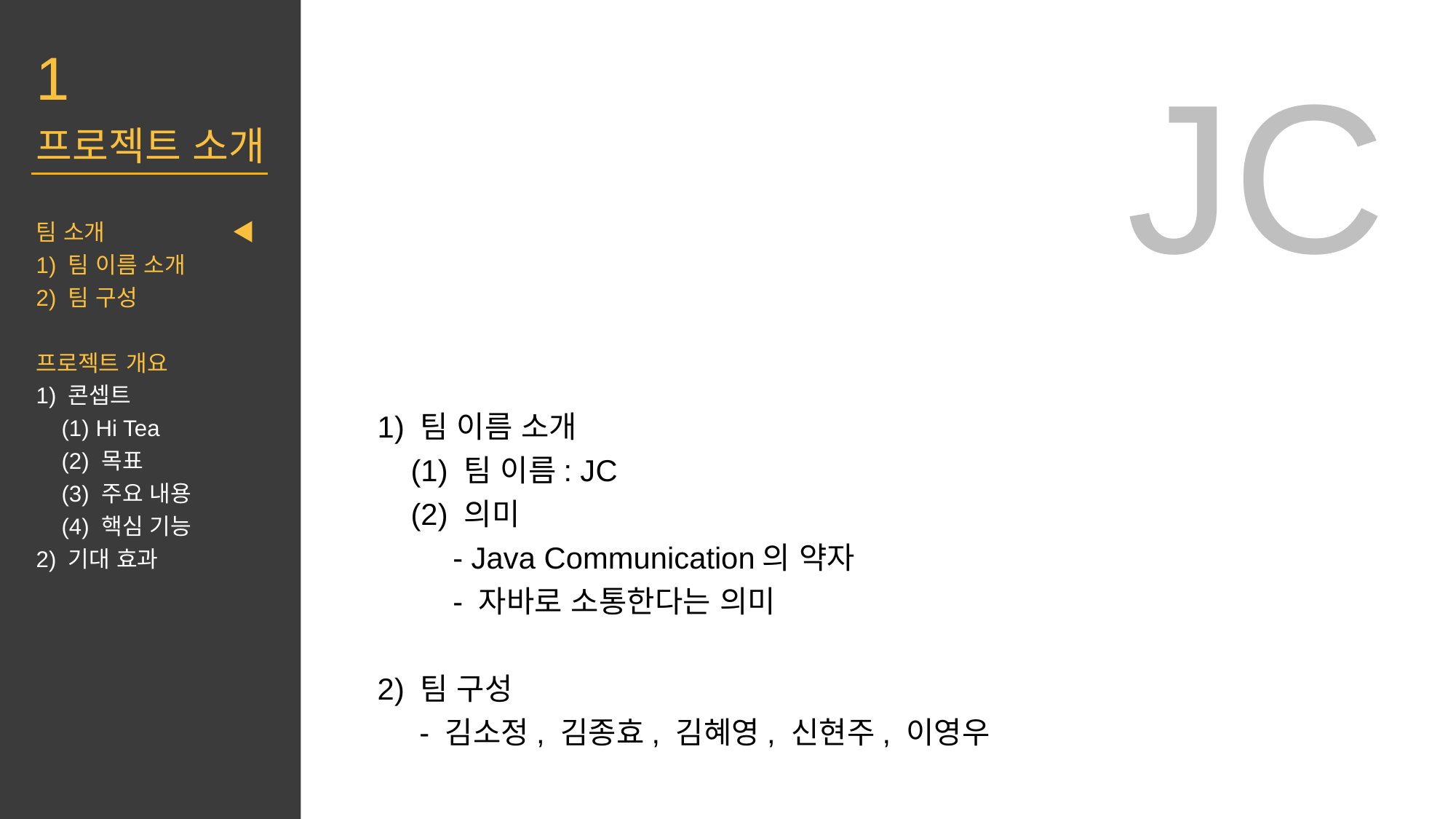

1
프로젝트 소개

팀 소개                    ◀
1) 팀 이름 소개
2) 팀 구성

프로젝트 개요
1) 콘셉트
    (1) Hi Tea
    (2) 목표
    (3) 주요 내용
    (4) 핵심 기능
2) 기대 효과
JC
1) 팀 이름 소개
    (1) 팀 이름: JC
    (2) 의미
         - Java Communication의 약자
         - 자바로 소통한다는 의미

2) 팀 구성
     - 김소정, 김종효, 김혜영, 신현주, 이영우